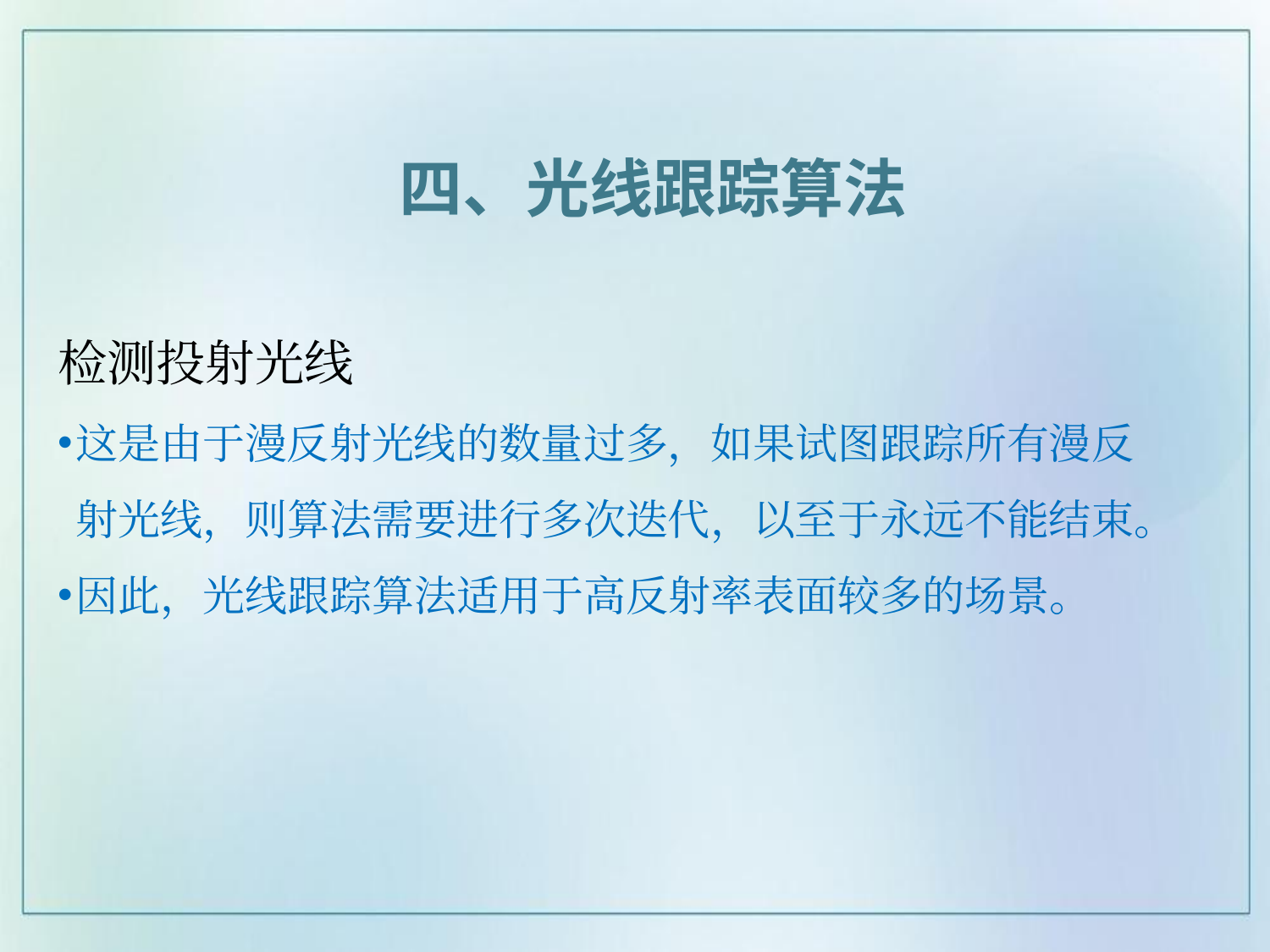

四、光线跟踪算法
检测投射光线
这是由于漫反射光线的数量过多，如果试图跟踪所有漫反射光线，则算法需要进行多次迭代，以至于永远不能结束。
因此，光线跟踪算法适用于高反射率表面较多的场景。